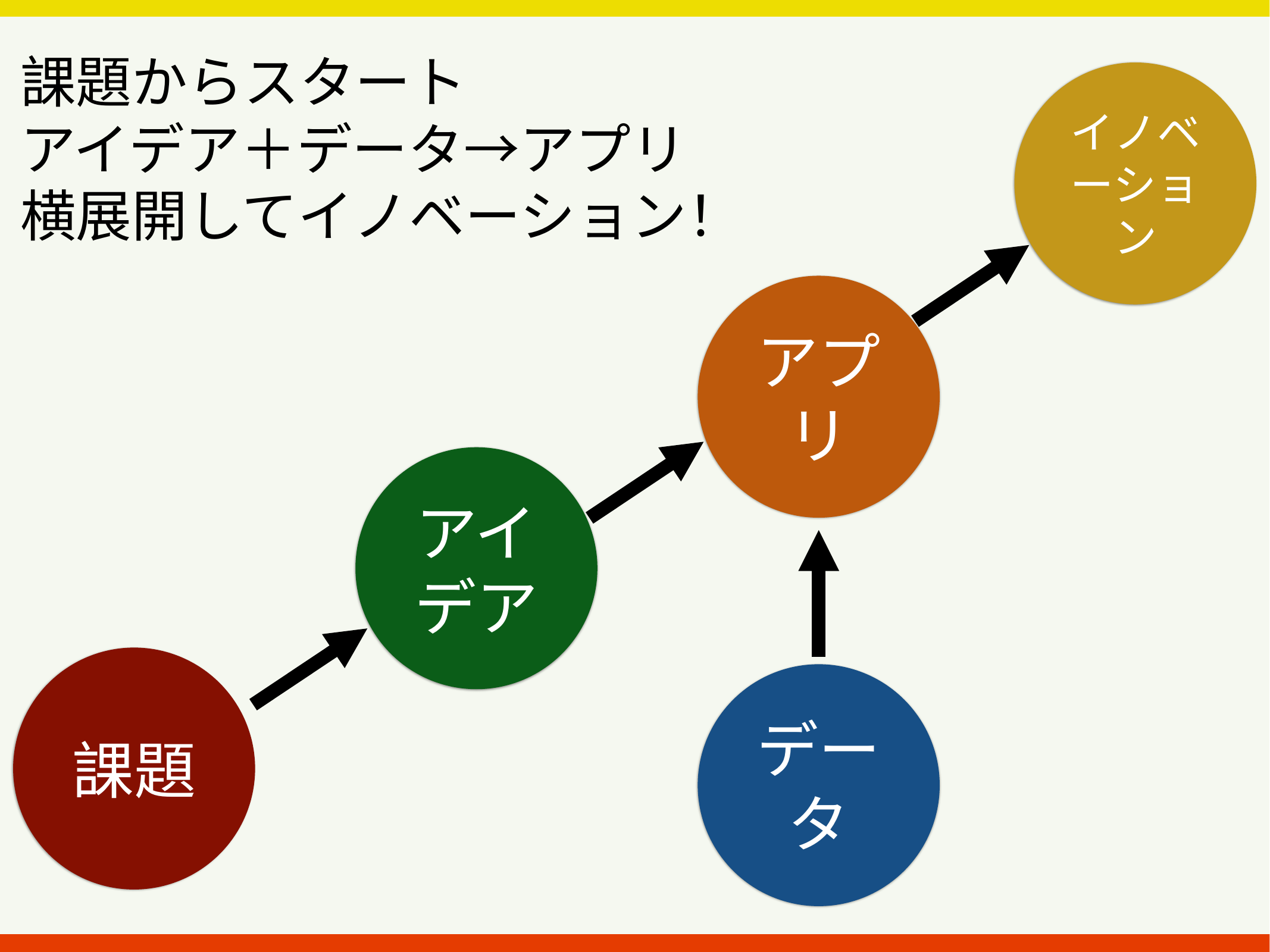

課題からスタート
アイデア＋データ→アプリ
横展開してイノベーション！
イノベーション

アプリ

アイデア

課題
データ